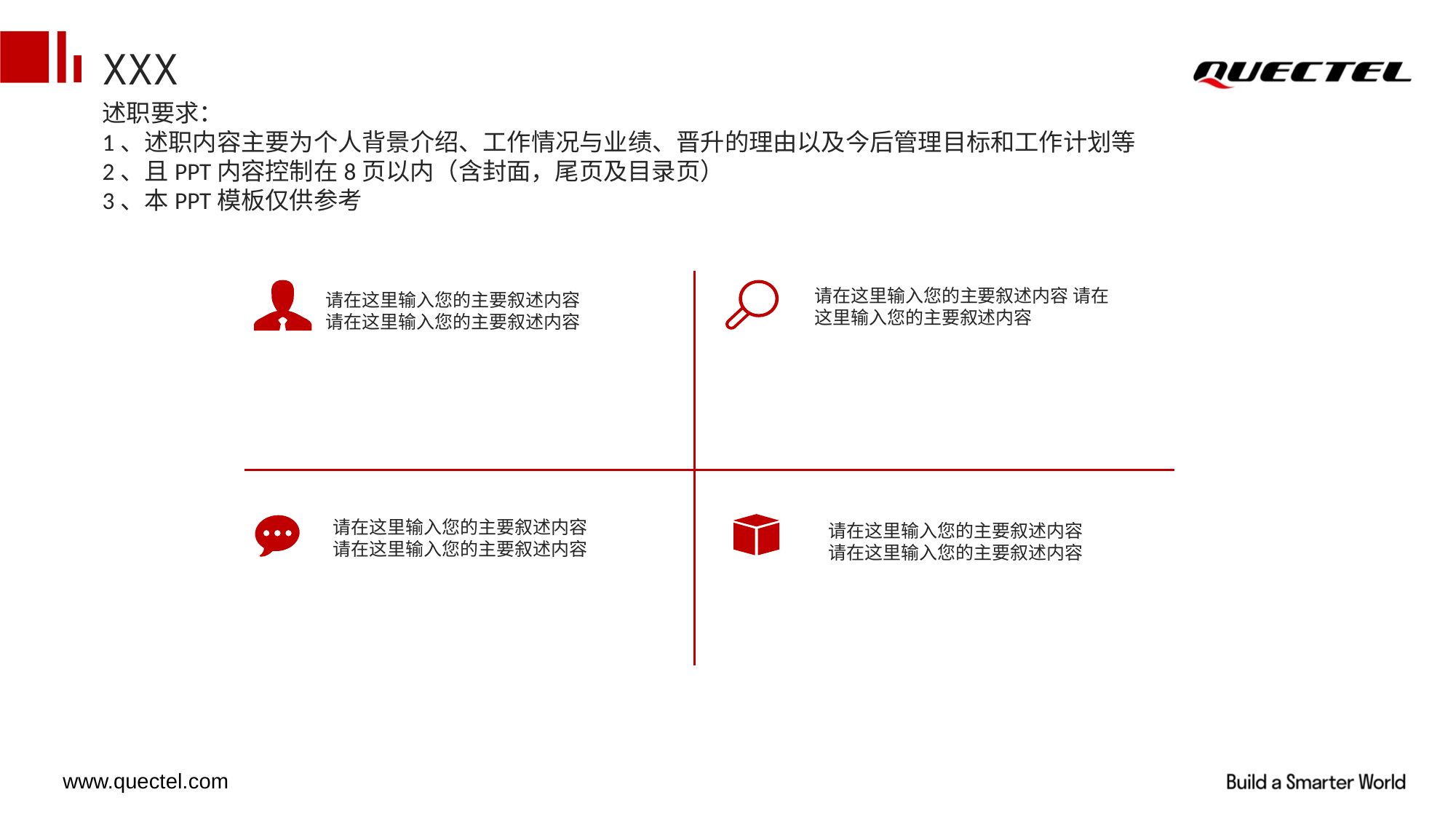

XXX

述职要求：
1、述职内容主要为个人背景介绍、工作情况与业绩、晋升的理由以及今后管理目标和工作计划等
2、且PPT内容控制在8页以内（含封面，尾页及目录页）
3、本PPT模板仅供参考
请在这里输入您的主要叙述内容 请在这里输入您的主要叙述内容

请在这里输入您的主要叙述内容 请在这里输入您的主要叙述内容
请在这里输入您的主要叙述内容 请在这里输入您的主要叙述内容

请在这里输入您的主要叙述内容 请在这里输入您的主要叙述内容